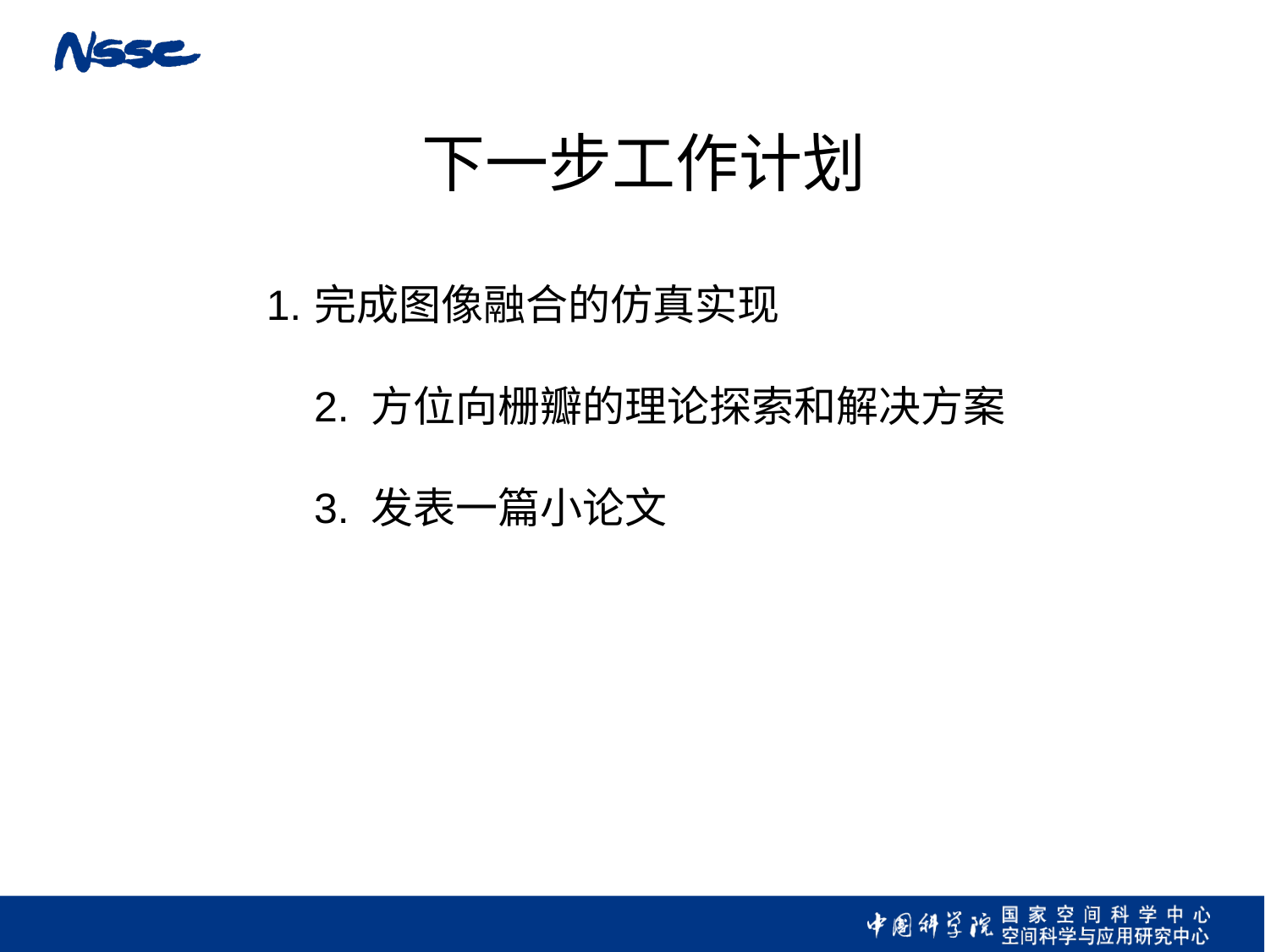

下一步工作计划
完成图像融合的仿真实现

			2. 方位向栅瓣的理论探索和解决方案

			3. 发表一篇小论文